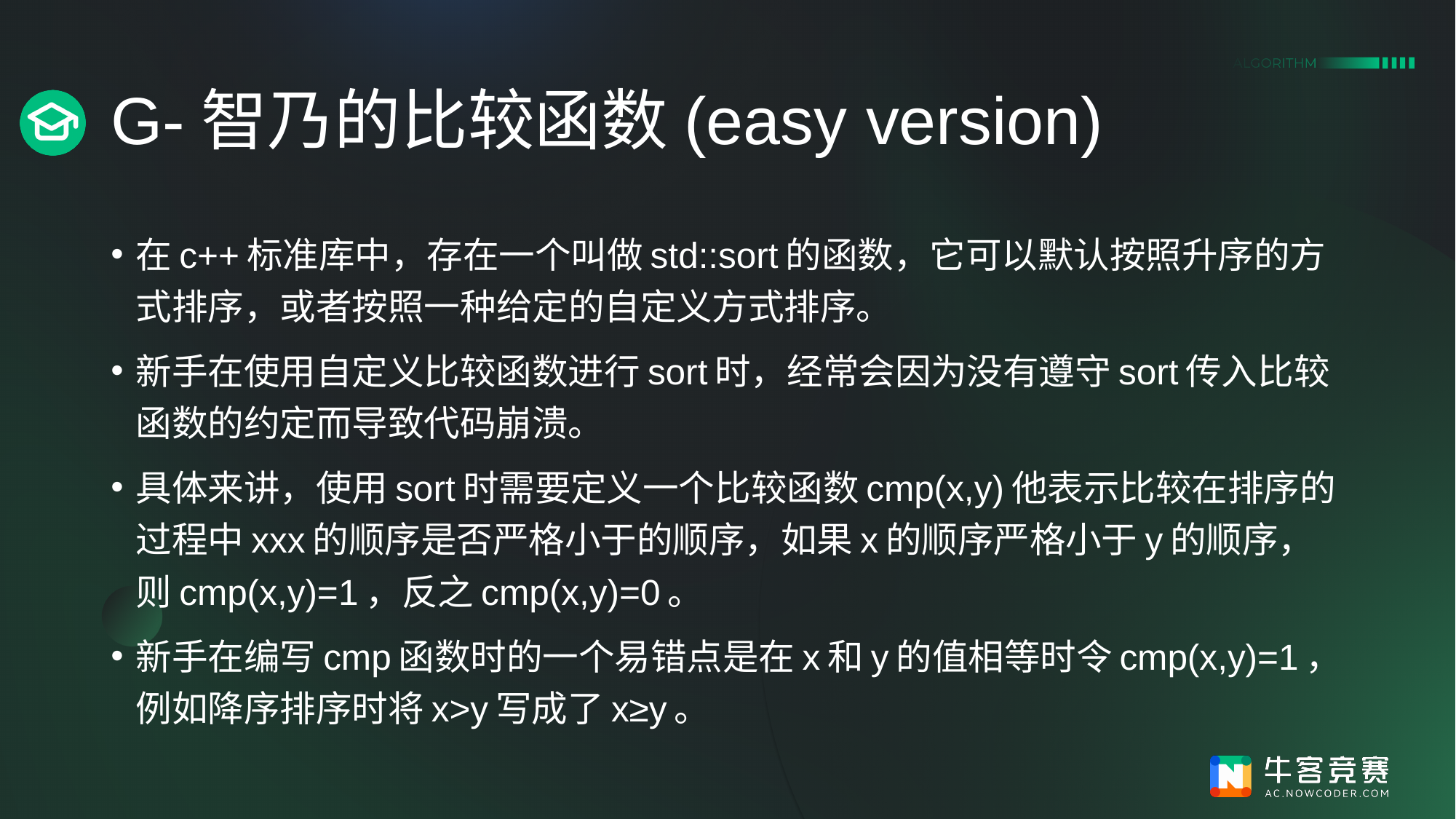

# G-智乃的比较函数(easy version)
在c++标准库中，存在一个叫做std::sort的函数，它可以默认按照升序的方式排序，或者按照一种给定的自定义方式排序。
新手在使用自定义比较函数进行sort时，经常会因为没有遵守sort传入比较函数的约定而导致代码崩溃。
具体来讲，使用sort时需要定义一个比较函数cmp(x,y)他表示比较在排序的过程中xxx的顺序是否严格小于的顺序，如果x的顺序严格小于y的顺序，则cmp(x,y)=1，反之cmp(x,y)=0。
新手在编写cmp函数时的一个易错点是在x和y的值相等时令cmp(x,y)=1，例如降序排序时将x>y写成了x≥y。